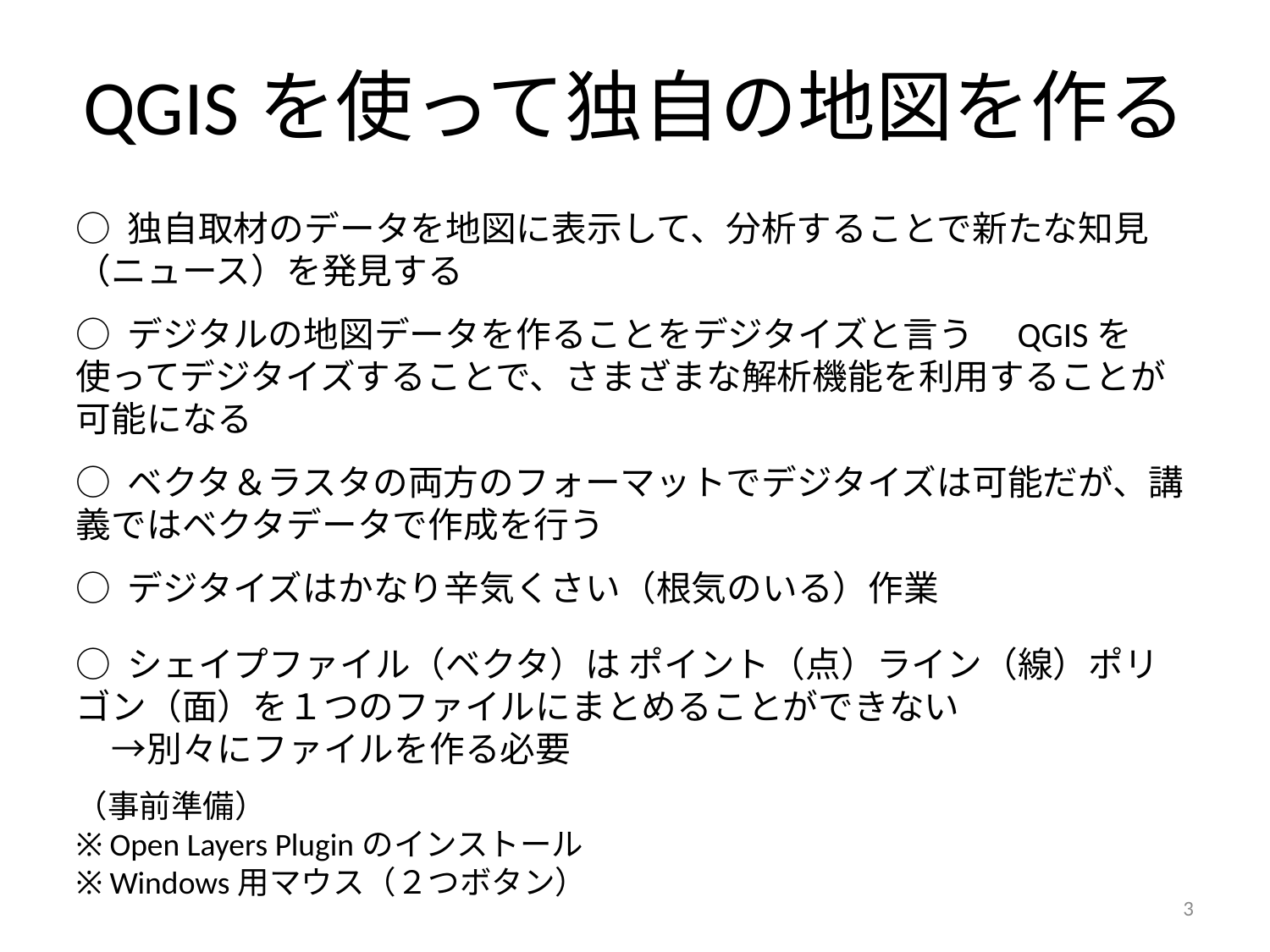

# QGISを使って独自の地図を作る
○ 独自取材のデータを地図に表示して、分析することで新たな知見（ニュース）を発見する

○ デジタルの地図データを作ることをデジタイズと言う　QGISを使ってデジタイズすることで、さまざまな解析機能を利用することが可能になる

○ ベクタ＆ラスタの両方のフォーマットでデジタイズは可能だが、講義ではベクタデータで作成を行う

○ デジタイズはかなり辛気くさい（根気のいる）作業

○ シェイプファイル（ベクタ）は ポイント（点）ライン（線）ポリゴン（面）を１つのファイルにまとめることができない
　→別々にファイルを作る必要

（事前準備）
※ Open Layers Pluginのインストール
※ Windows用マウス（２つボタン）
3